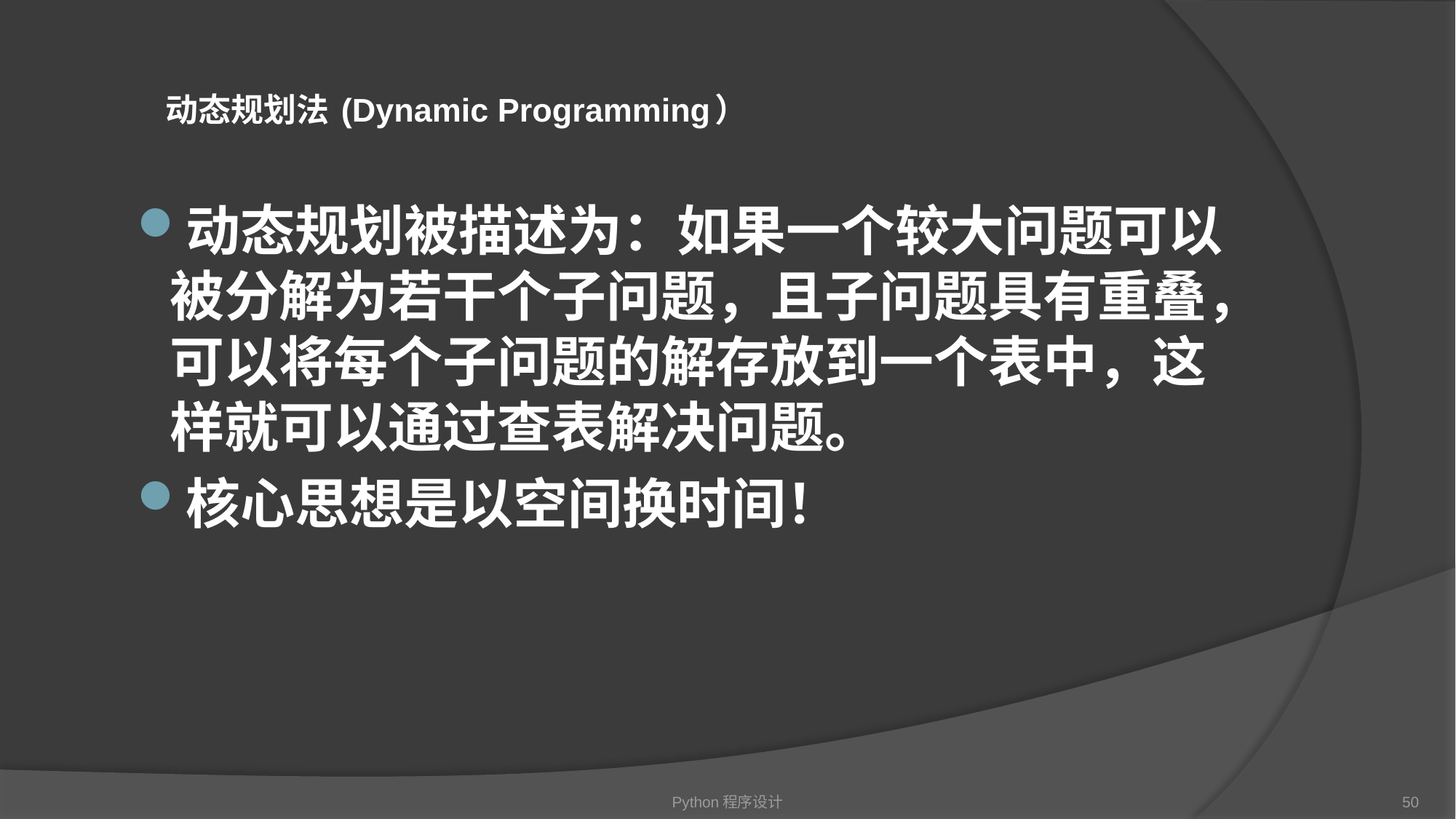

# 动态规划法 (Dynamic Programming）
动态规划被描述为：如果一个较大问题可以被分解为若干个子问题，且子问题具有重叠，可以将每个子问题的解存放到一个表中，这样就可以通过查表解决问题。
核心思想是以空间换时间！

Python程序设计
50